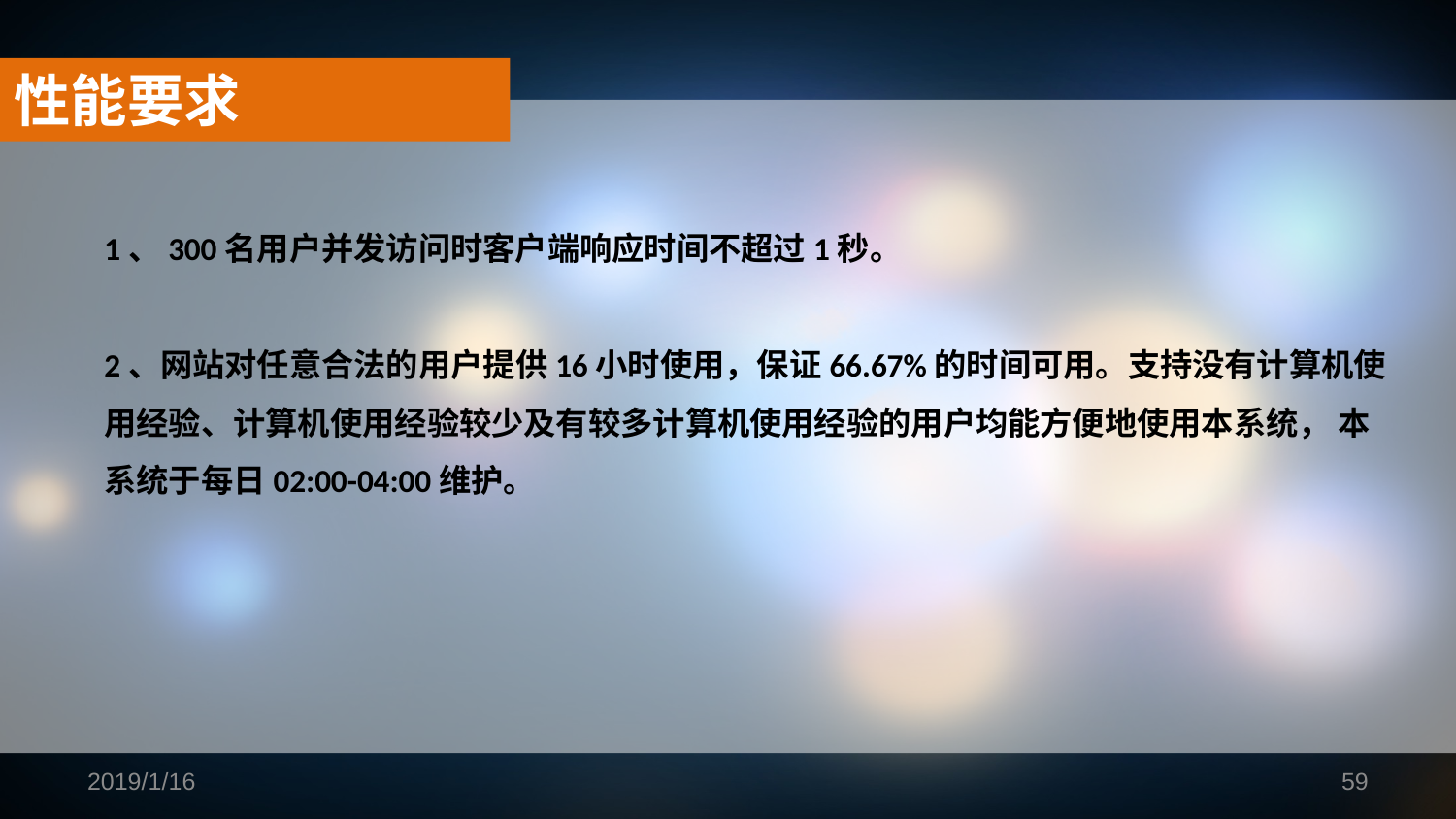

性能要求

1、300名用户并发访问时客户端响应时间不超过1秒。

2、网站对任意合法的用户提供16小时使用，保证66.67%的时间可用。支持没有计算机使用经验、计算机使用经验较少及有较多计算机使用经验的用户均能方便地使用本系统， 本系统于每日02:00-04:00维护。
2019/1/16
59